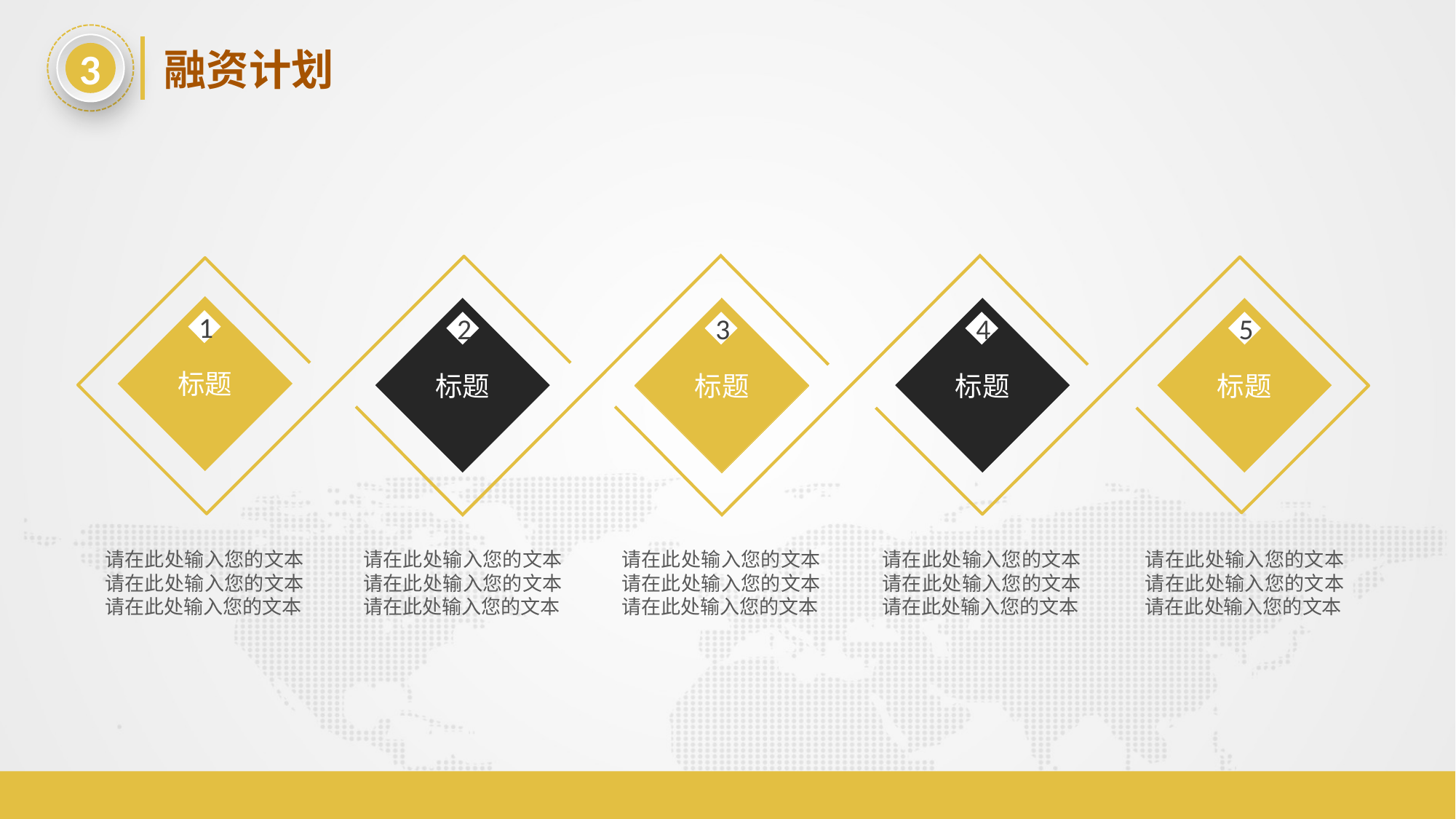

3

融资计划

标题
1
标题
2
标题
3
标题
4
标题
5
请在此处输入您的文本请在此处输入您的文本请在此处输入您的文本
请在此处输入您的文本请在此处输入您的文本请在此处输入您的文本
请在此处输入您的文本请在此处输入您的文本请在此处输入您的文本
请在此处输入您的文本请在此处输入您的文本请在此处输入您的文本
请在此处输入您的文本请在此处输入您的文本请在此处输入您的文本